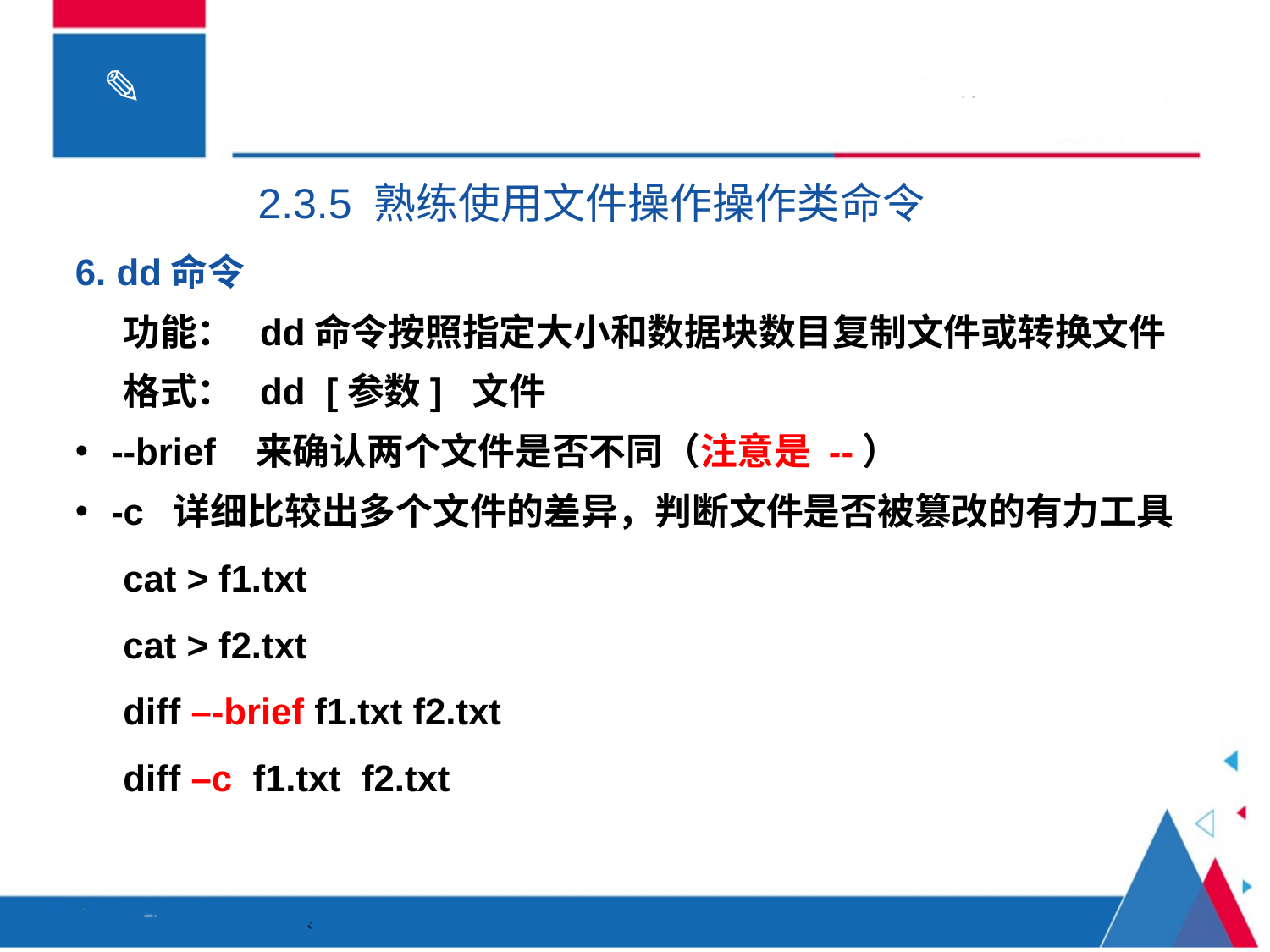

2.3.5 熟练使用文件操作操作类命令
6. dd命令
功能：  dd命令按照指定大小和数据块数目复制文件或转换文件
格式：  dd  [参数]  文件
--brief   来确认两个文件是否不同（注意是 --）
-c  详细比较出多个文件的差异，判断文件是否被篡改的有力工具
cat > f1.txt
cat > f2.txt
diff –-brief f1.txt f2.txt
diff –c  f1.txt  f2.txt